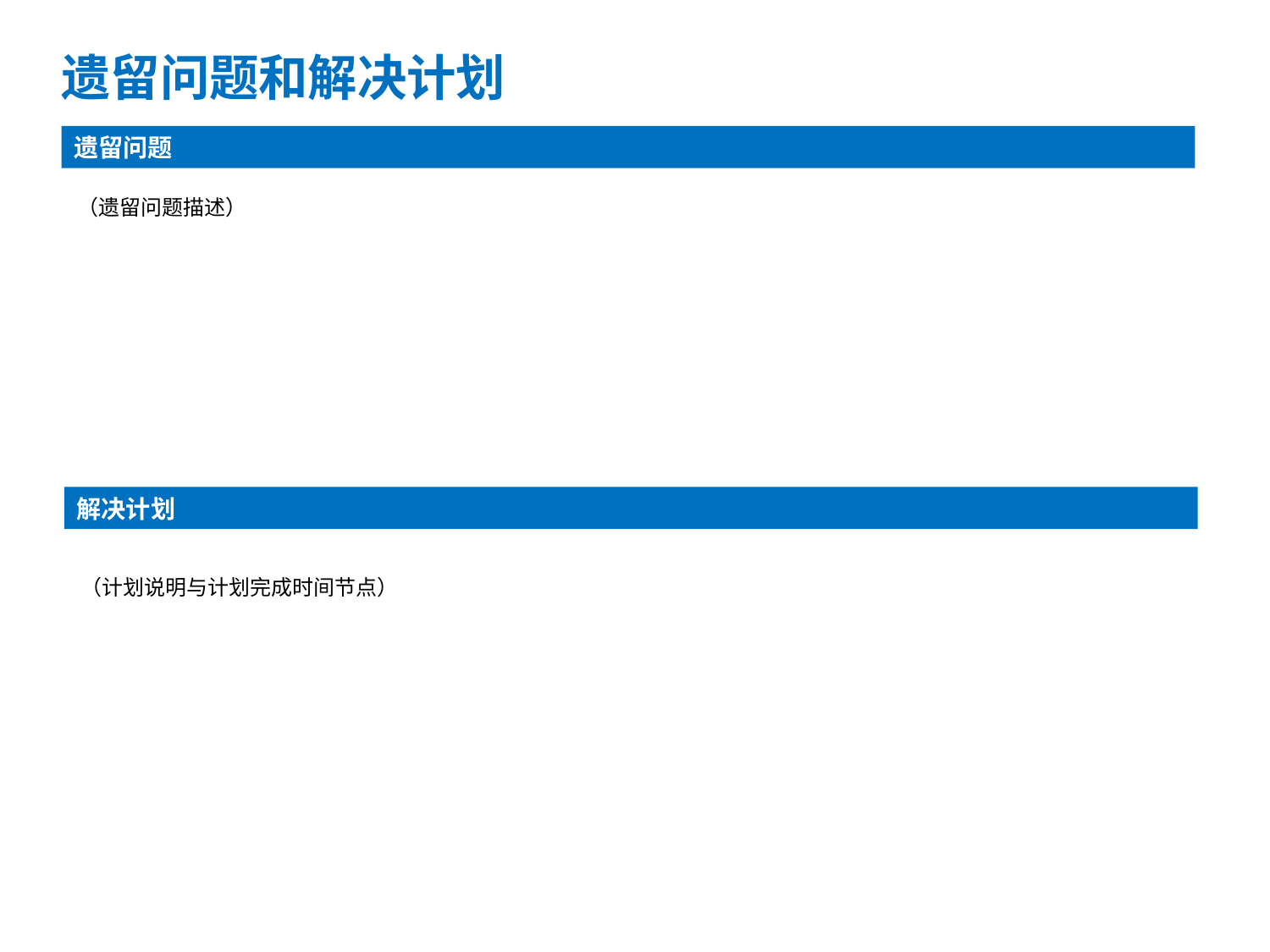

遗留问题和解决计划
遗留问题
（遗留问题描述）
解决计划
（计划说明与计划完成时间节点）